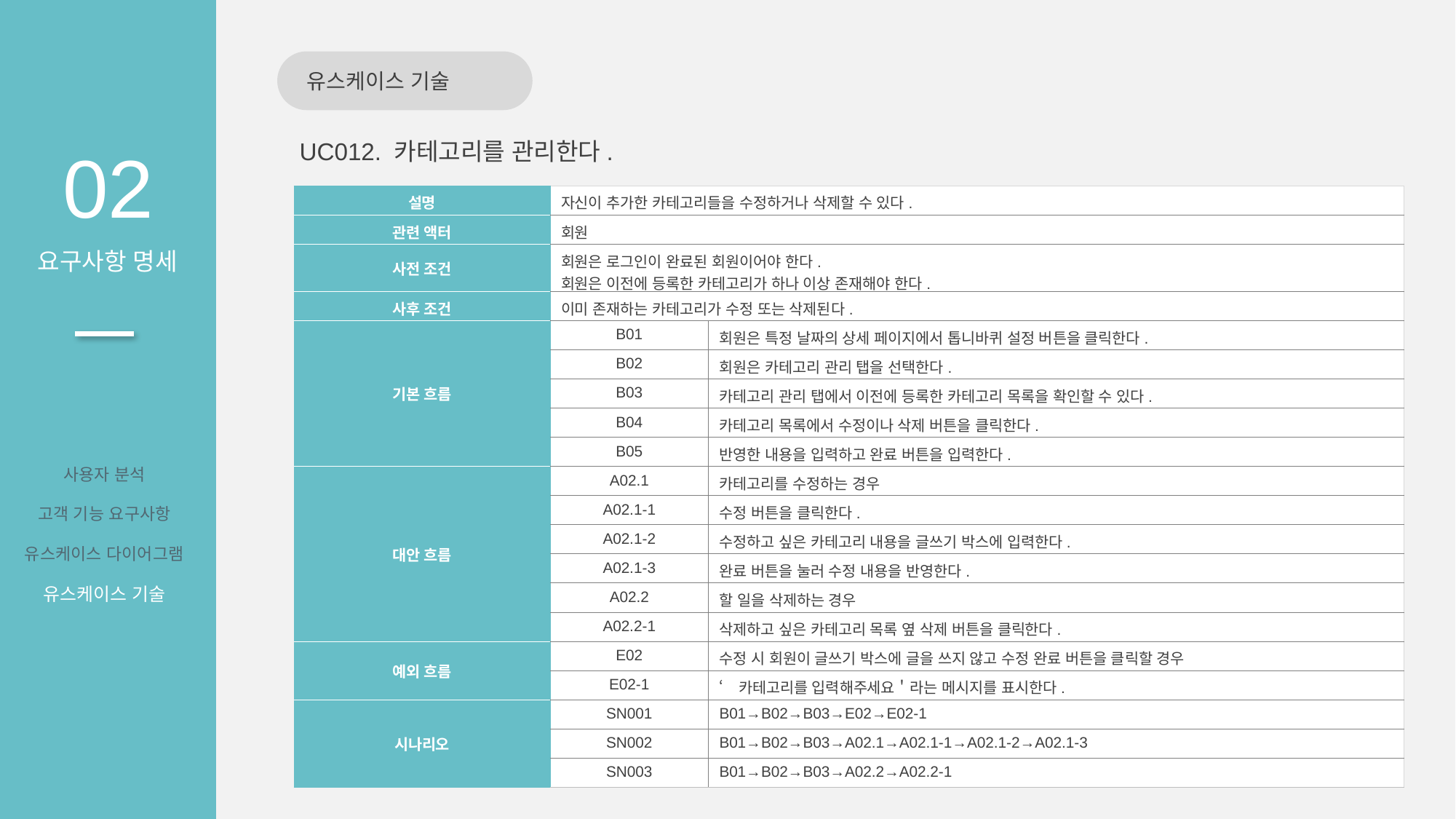

유스케이스 기술
02
요구사항 명세
UC012. 카테고리를 관리한다.
| 설명 | 자신이 추가한 카테고리들을 수정하거나 삭제할 수 있다. |  |
| --- | --- | --- |
| 관련 액터 | 회원 |  |
| 사전 조건 | 회원은 로그인이 완료된 회원이어야 한다. 회원은 이전에 등록한 카테고리가 하나 이상 존재해야 한다. |  |
| 사후 조건 | 이미 존재하는 카테고리가 수정 또는 삭제된다. |  |
| 기본 흐름 | B01 | 회원은 특정 날짜의 상세 페이지에서 톱니바퀴 설정 버튼을 클릭한다. |
|  | B02 | 회원은 카테고리 관리 탭을 선택한다. |
|  | B03 | 카테고리 관리 탭에서 이전에 등록한 카테고리 목록을 확인할 수 있다. |
|  | B04 | 카테고리 목록에서 수정이나 삭제 버튼을 클릭한다. |
|  | B05 | 반영한 내용을 입력하고 완료 버튼을 입력한다. |
| 대안 흐름 | A02.1 | 카테고리를 수정하는 경우 |
|  | A02.1-1 | 수정 버튼을 클릭한다. |
|  | A02.1-2 | 수정하고 싶은 카테고리 내용을 글쓰기 박스에 입력한다. |
|  | A02.1-3 | 완료 버튼을 눌러 수정 내용을 반영한다. |
|  | A02.2 | 할 일을 삭제하는 경우 |
|  | A02.2-1 | 삭제하고 싶은 카테고리 목록 옆 삭제 버튼을 클릭한다. |
| 예외 흐름 | E02 | 수정 시 회원이 글쓰기 박스에 글을 쓰지 않고 수정 완료 버튼을 클릭할 경우 |
|  | E02-1 | ‘카테고리를 입력해주세요＇라는 메시지를 표시한다. |
| 시나리오 | SN001 | B01→B02→B03→E02→E02-1 |
|  | SN002 | B01→B02→B03→A02.1→A02.1-1→A02.1-2→A02.1-3 |
|  | SN003 | B01→B02→B03→A02.2→A02.2-1 |
사용자 분석
고객 기능 요구사항
유스케이스 다이어그램
유스케이스 기술